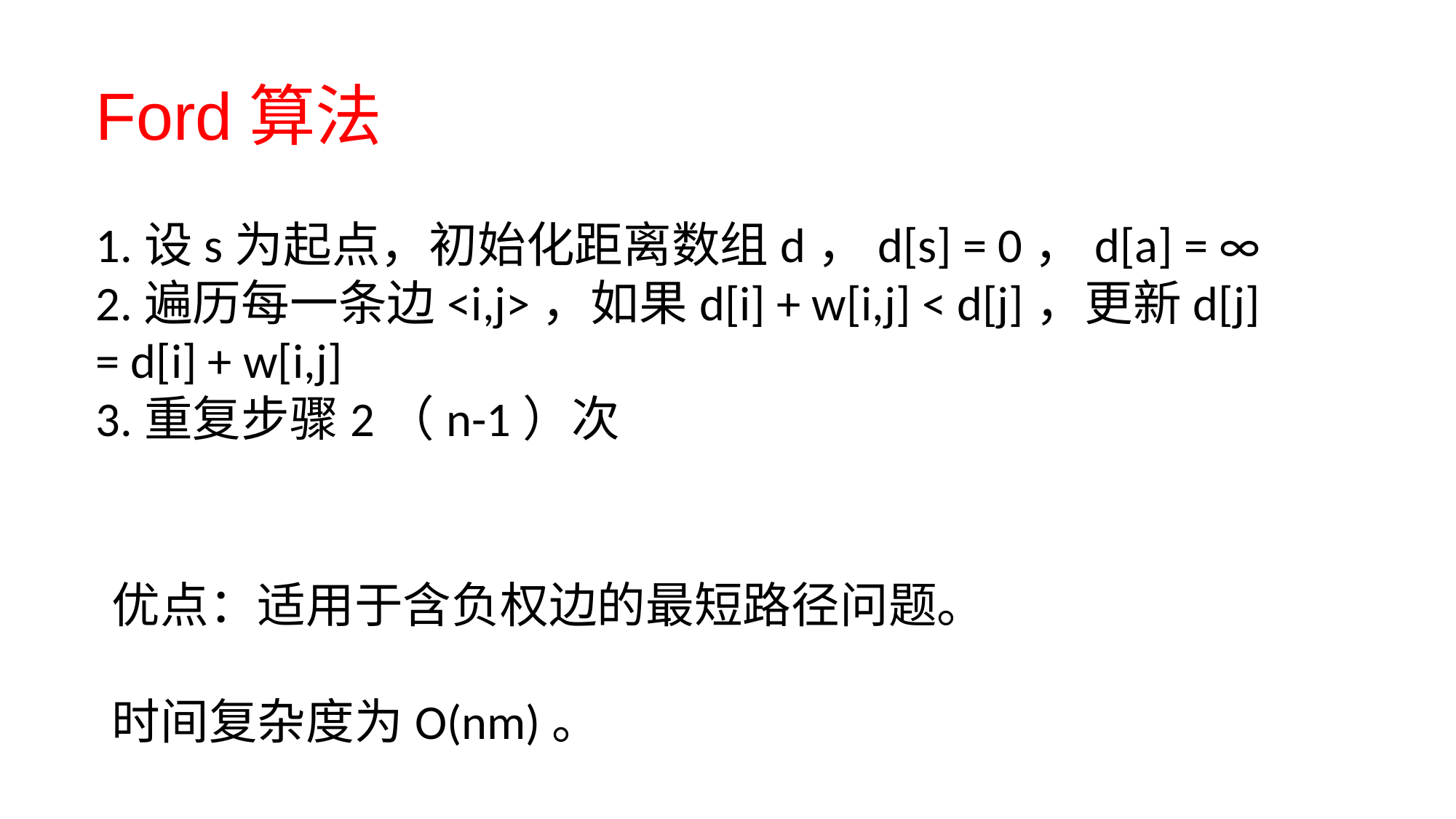

Ford算法
1.设s为起点，初始化距离数组d，d[s] = 0，d[a] = ∞
2.遍历每一条边<i,j>，如果d[i] + w[i,j] < d[j]，更新d[j] = d[i] + w[i,j]
3.重复步骤2（n-1）次
优点：适用于含负权边的最短路径问题。

时间复杂度为O(nm)。